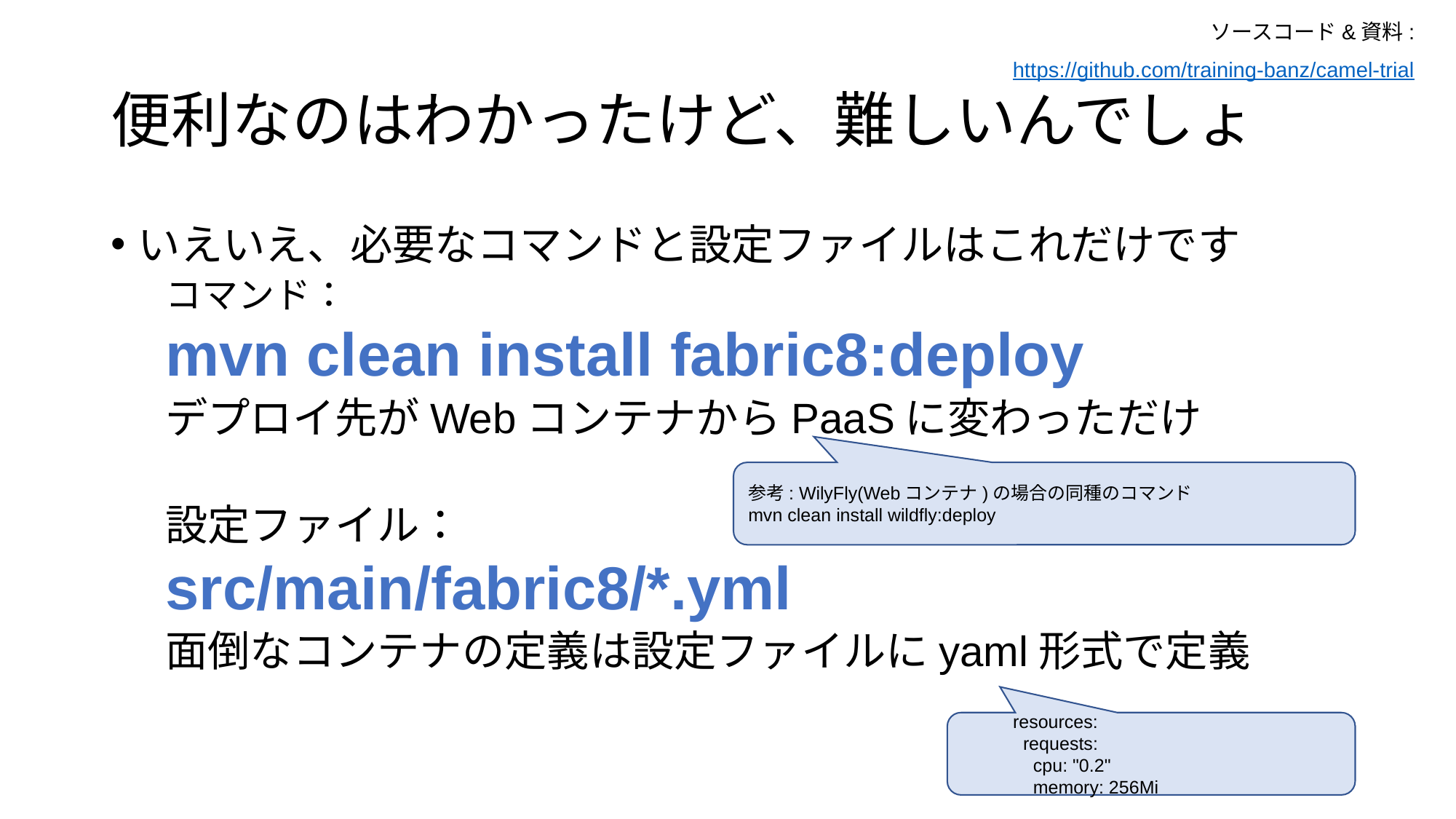

ソースコード&資料:
https://github.com/training-banz/camel-trial

# 便利なのはわかったけど、難しいんでしょ
いえいえ、必要なコマンドと設定ファイルはこれだけです
コマンド：
mvn clean install fabric8:deploy
デプロイ先がWebコンテナからPaaSに変わっただけ

設定ファイル：
src/main/fabric8/*.yml
面倒なコンテナの定義は設定ファイルにyaml形式で定義
参考: WilyFly(Webコンテナ)の場合の同種のコマンド
mvn clean install wildfly:deploy
          resources:
            requests:
              cpu: "0.2"
              memory: 256Mi